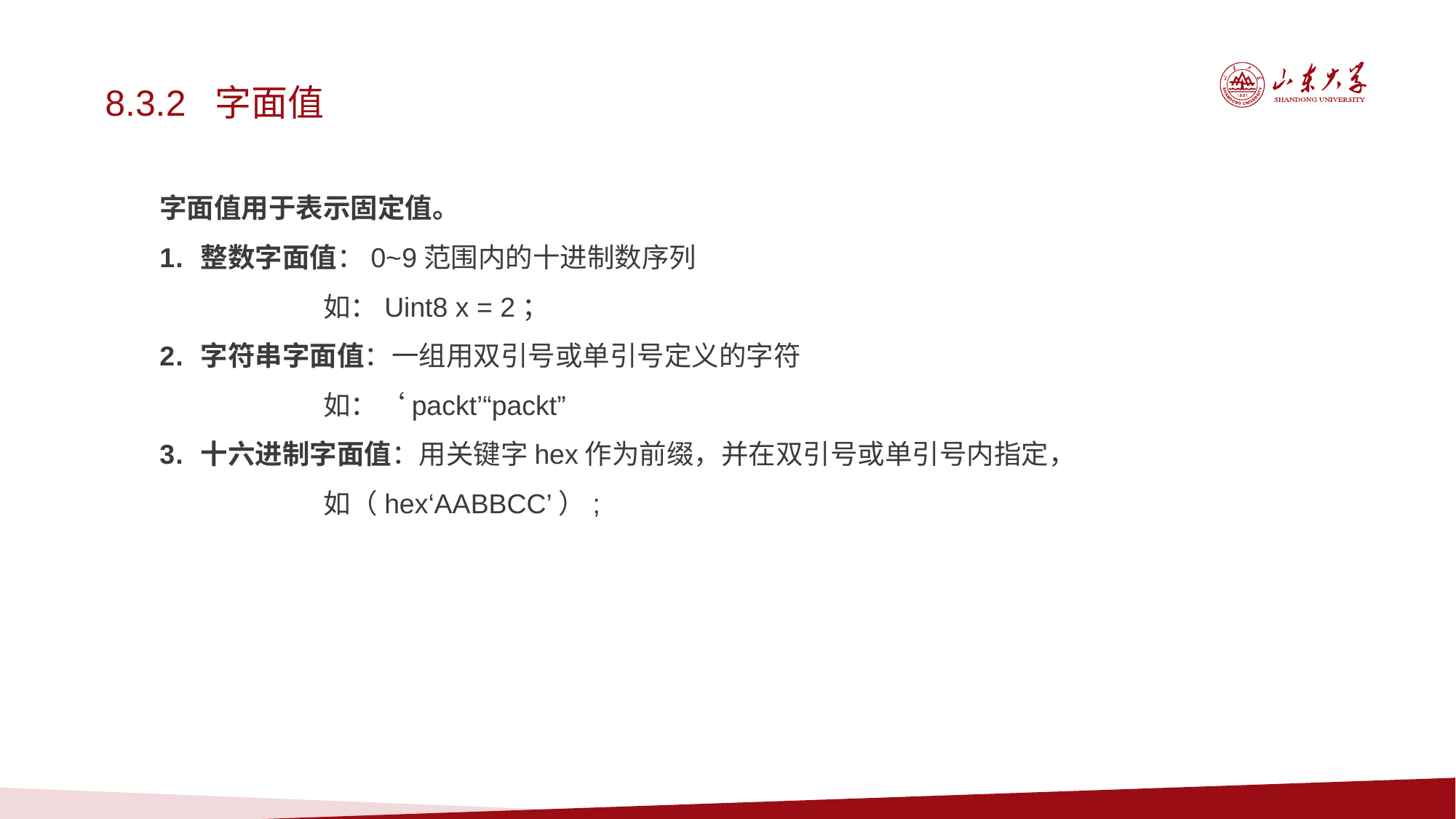

8.3.2  字面值

字面值用于表示固定值。
整数字面值：0~9范围内的十进制数序列
如：Uint8 x = 2；
字符串字面值：一组用双引号或单引号定义的字符
如：‘packt’“packt”
十六进制字面值：用关键字hex作为前缀，并在双引号或单引号内指定，
如（hex‘AABBCC’）;